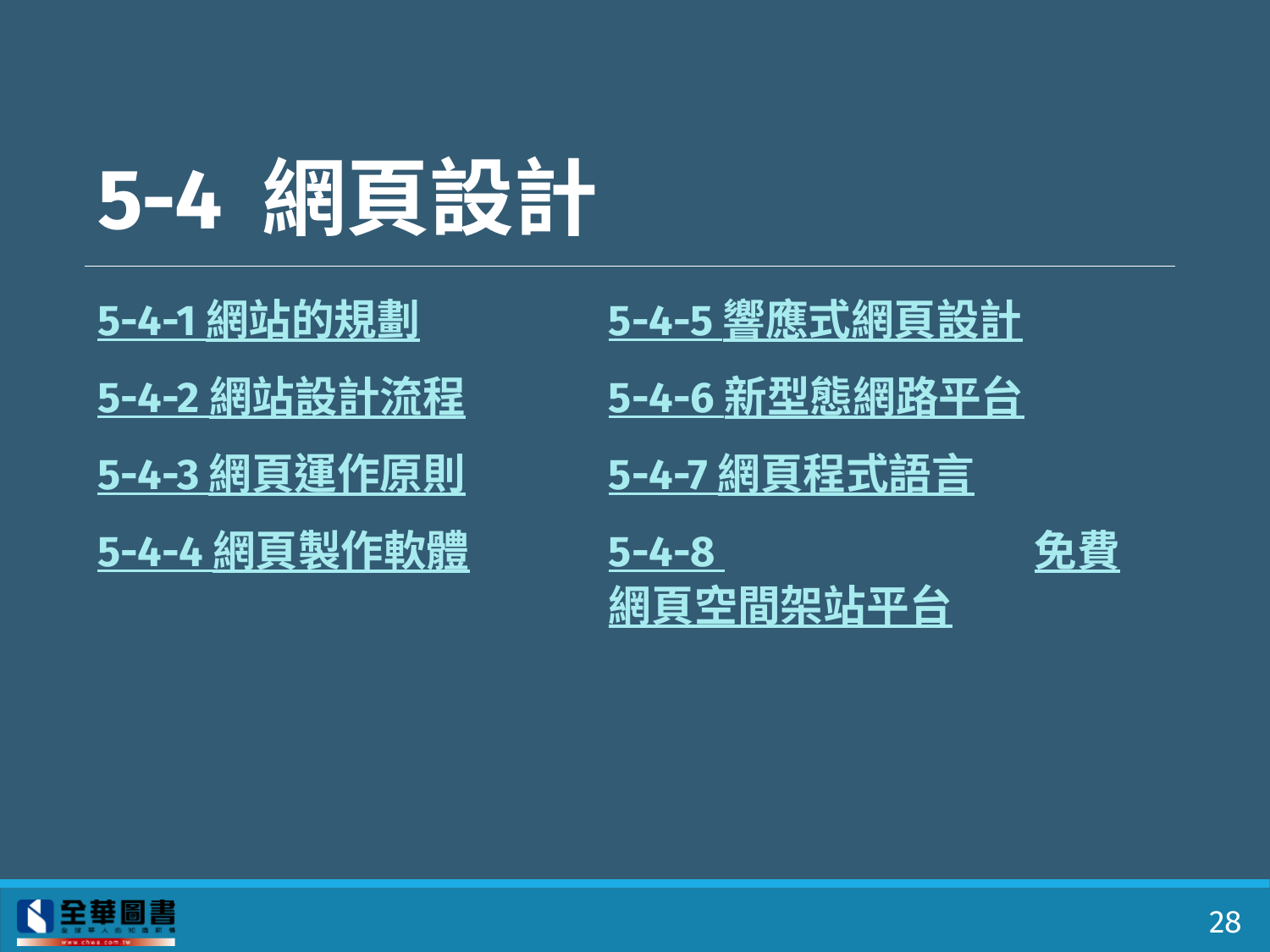

# 5-4 網頁設計
5-4-1	 網站的規劃
5-4-2	 網站設計流程
5-4-3	 網頁運作原則
5-4-4	 網頁製作軟體
5-4-5	 響應式網頁設計
5-4-6	 新型態網路平台
5-4-7	 網頁程式語言
5-4-8	 免費網頁空間架站平台
28